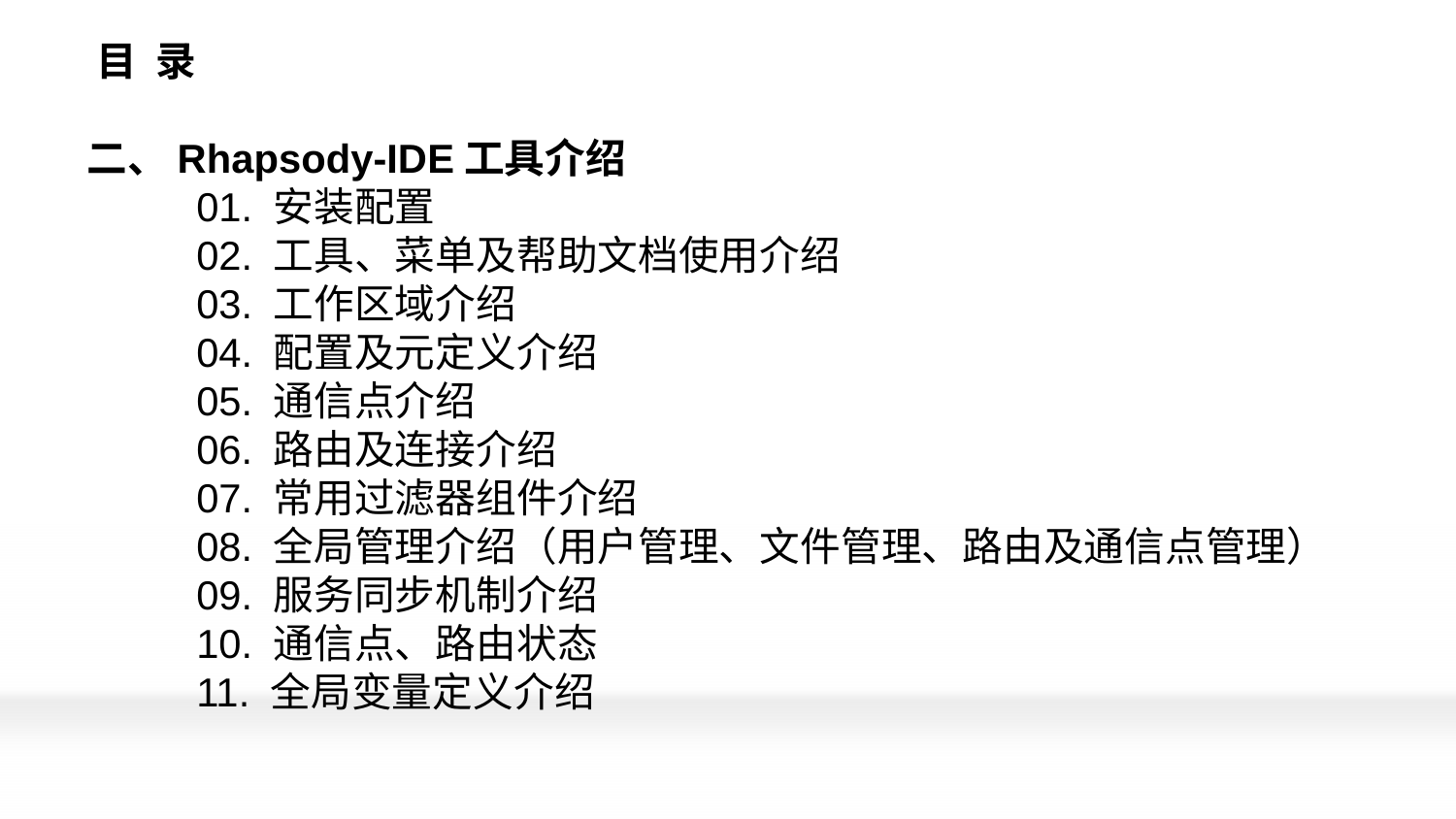

# 目  录 二、Rhapsody-IDE工具介绍 01. 安装配置 02. 工具、菜单及帮助文档使用介绍 03. 工作区域介绍 04. 配置及元定义介绍 05. 通信点介绍 06. 路由及连接介绍 07. 常用过滤器组件介绍 08. 全局管理介绍（用户管理、文件管理、路由及通信点管理） 09. 服务同步机制介绍 10. 通信点、路由状态 11. 全局变量定义介绍